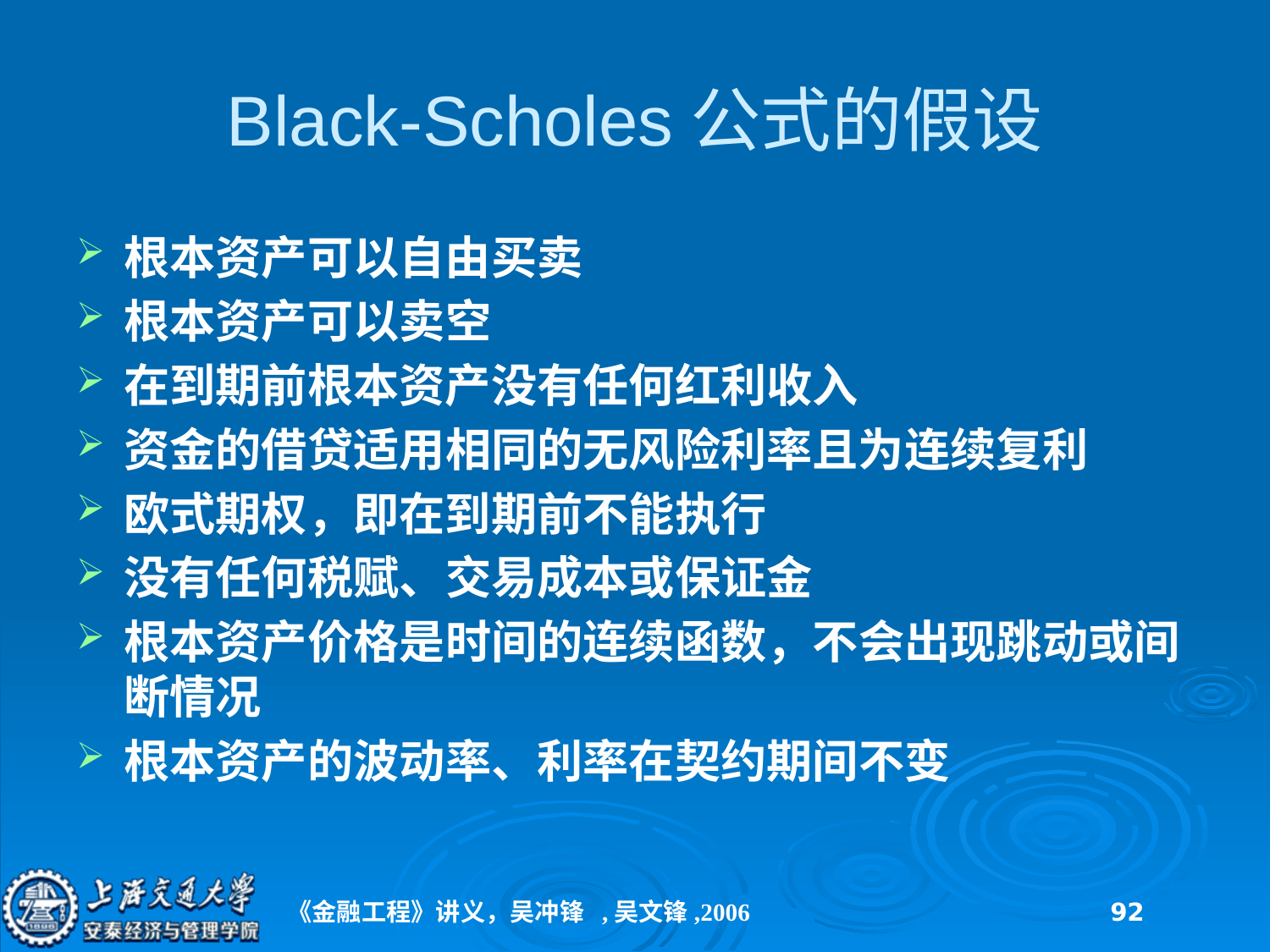

# Black-Scholes公式的假设
根本资产可以自由买卖
根本资产可以卖空
在到期前根本资产没有任何红利收入
资金的借贷适用相同的无风险利率且为连续复利
欧式期权，即在到期前不能执行
没有任何税赋、交易成本或保证金
根本资产价格是时间的连续函数，不会出现跳动或间断情况
根本资产的波动率、利率在契约期间不变